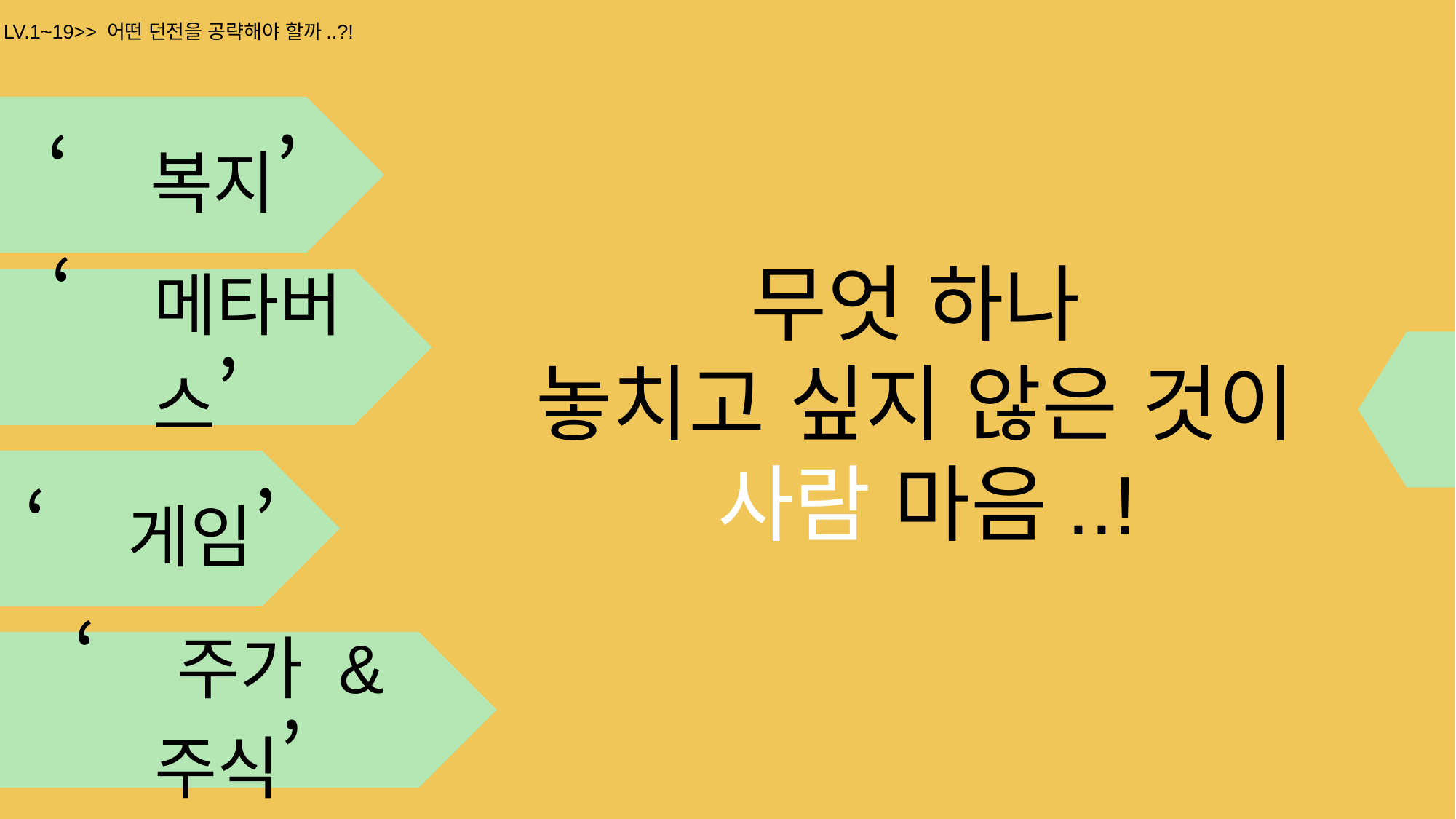

LV.1~19>> 어떤 던전을 공략해야 할까..?!
‘복지’
무엇 하나
놓치고 싶지 않은 것이
사람 마음..!
‘메타버스’

‘게임’
‘주가 & 주식’